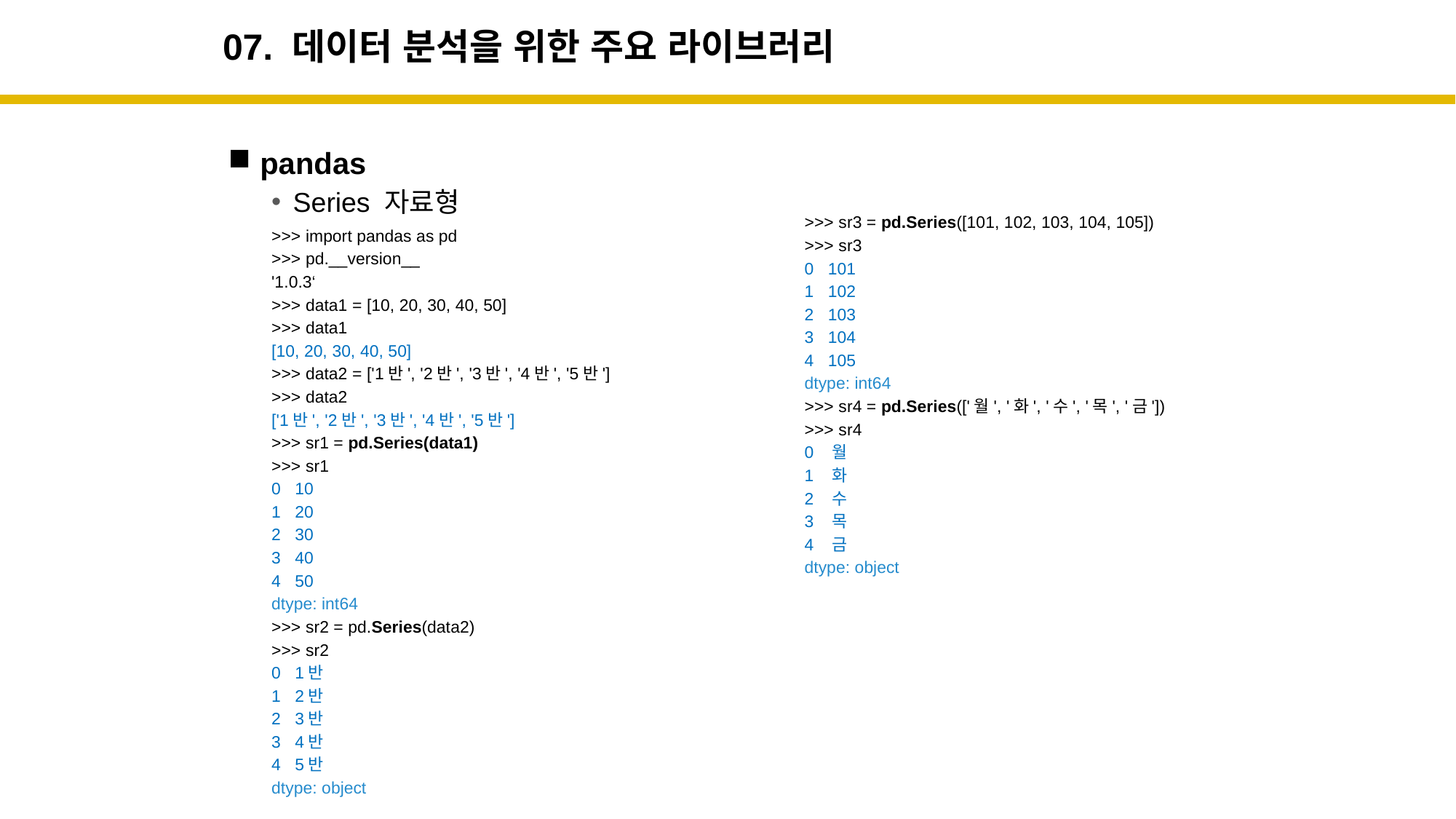

# 07. 데이터 분석을 위한 주요 라이브러리
pandas

>>> sr3 = pd.Series([101, 102, 103, 104, 105])
>>> sr3
0   101
1   102
2   103
3   104
4   105
dtype: int64
>>> sr4 = pd.Series(['월', '화', '수', '목', '금'])
>>> sr4
0   월
1   화
2   수
3   목
4   금
dtype: object

Series 자료형
>>> import pandas as pd
>>> pd.__version__
'1.0.3‘
>>> data1 = [10, 20, 30, 40, 50]
>>> data1
[10, 20, 30, 40, 50]
>>> data2 = ['1반', '2반', '3반', '4반', '5반']
>>> data2
['1반', '2반', '3반', '4반', '5반']
>>> sr1 = pd.Series(data1)
>>> sr1
0   10
1   20
2   30
3   40
4   50
dtype: int64
>>> sr2 = pd.Series(data2)
>>> sr2
0   1반
1   2반
2   3반
3   4반
4   5반
dtype: object